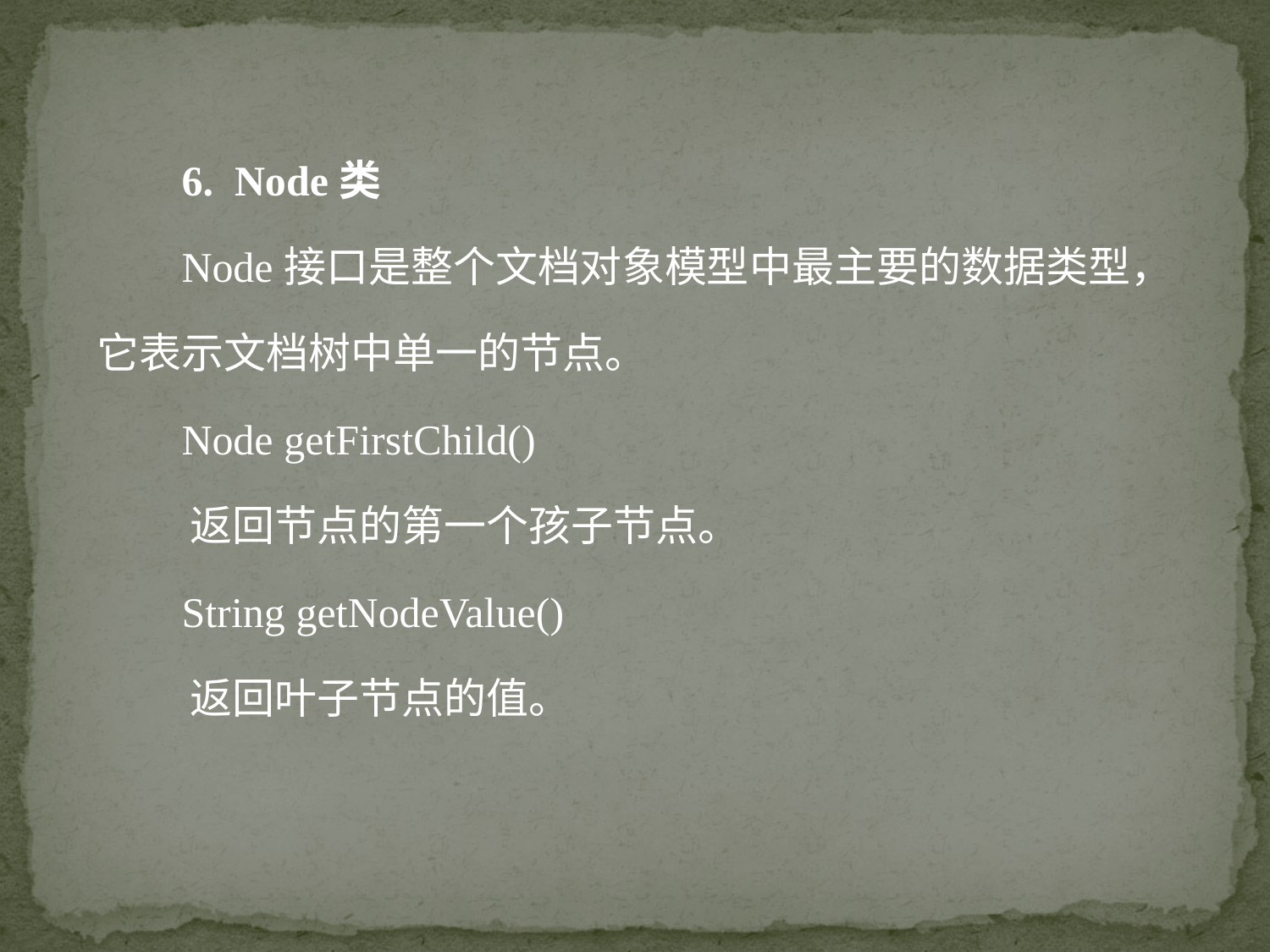

6.  Node类
        Node接口是整个文档对象模型中最主要的数据类型，它表示文档树中单一的节点。
  Node getFirstChild()
  返回节点的第一个孩子节点。
  String getNodeValue()
  返回叶子节点的值。